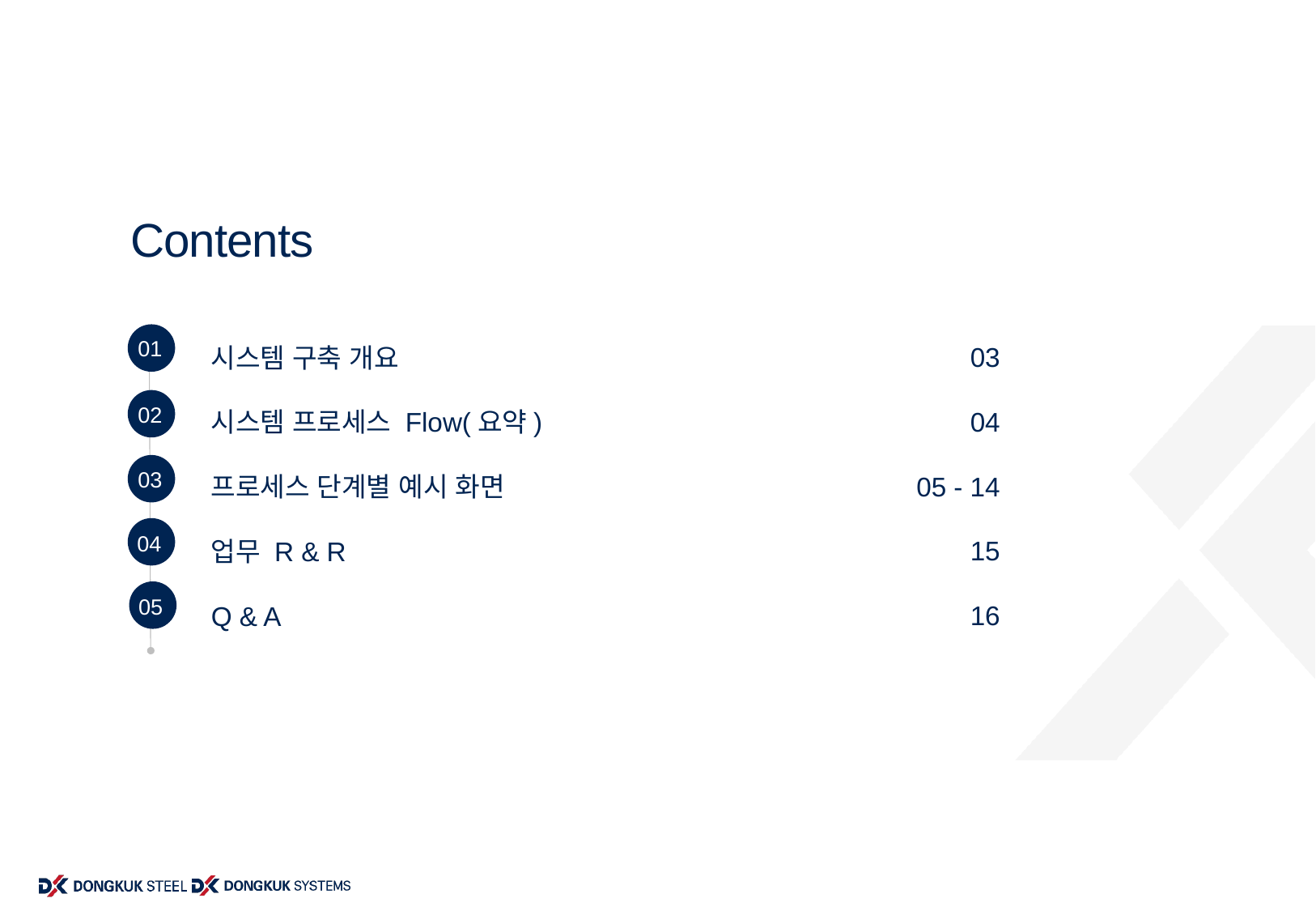

03
04
05 - 14
15
16
시스템 구축 개요
시스템 프로세스 Flow(요약)
프로세스 단계별 예시 화면
업무 R & R
Q & A

01

02

03

04

05
05